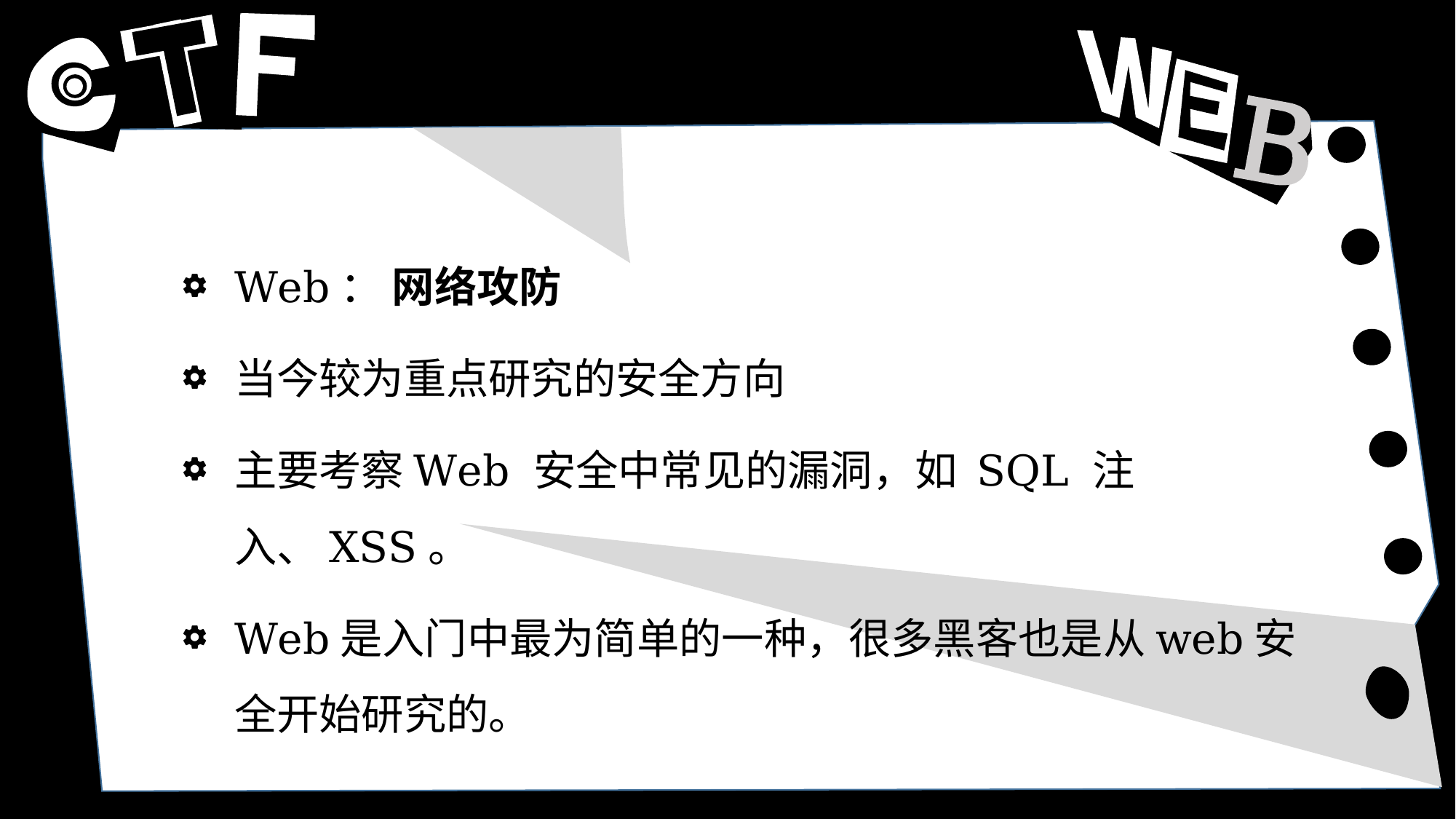

B

Web： 网络攻防
当今较为重点研究的安全方向
主要考察Web 安全中常见的漏洞，如 SQL 注入、XSS。
Web是入门中最为简单的一种，很多黑客也是从web安全开始研究的。